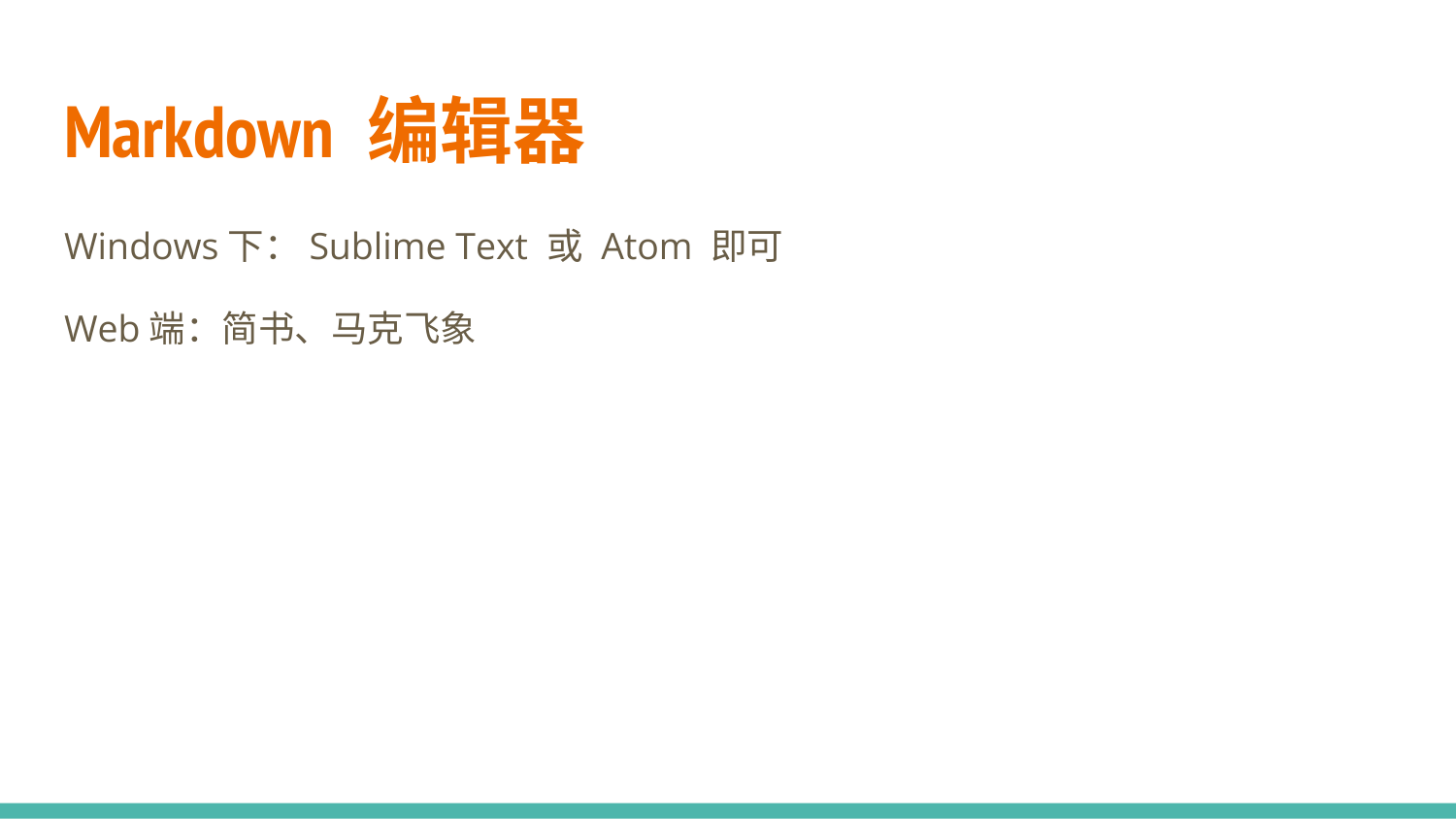

# Markdown 编辑器
Windows下：Sublime Text 或 Atom 即可
Web端：简书、马克飞象